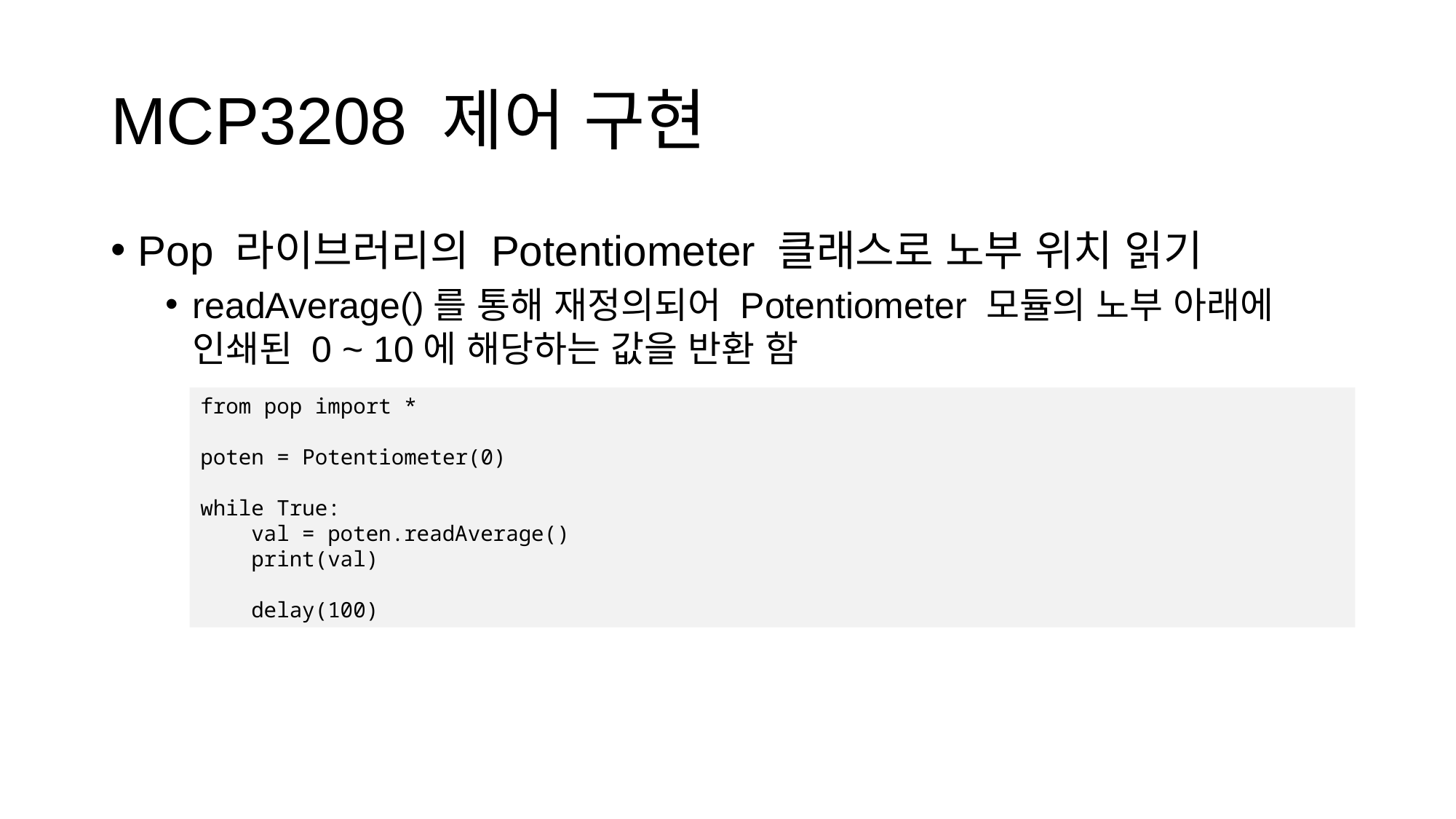

# MCP3208 제어 구현
Pop 라이브러리의 Potentiometer 클래스로 노부 위치 읽기
readAverage()를 통해 재정의되어 Potentiometer 모듈의 노부 아래에 인쇄된 0 ~ 10에 해당하는 값을 반환 함
from pop import *

poten = Potentiometer(0)

while True:
    val = poten.readAverage()
    print(val)

    delay(100)